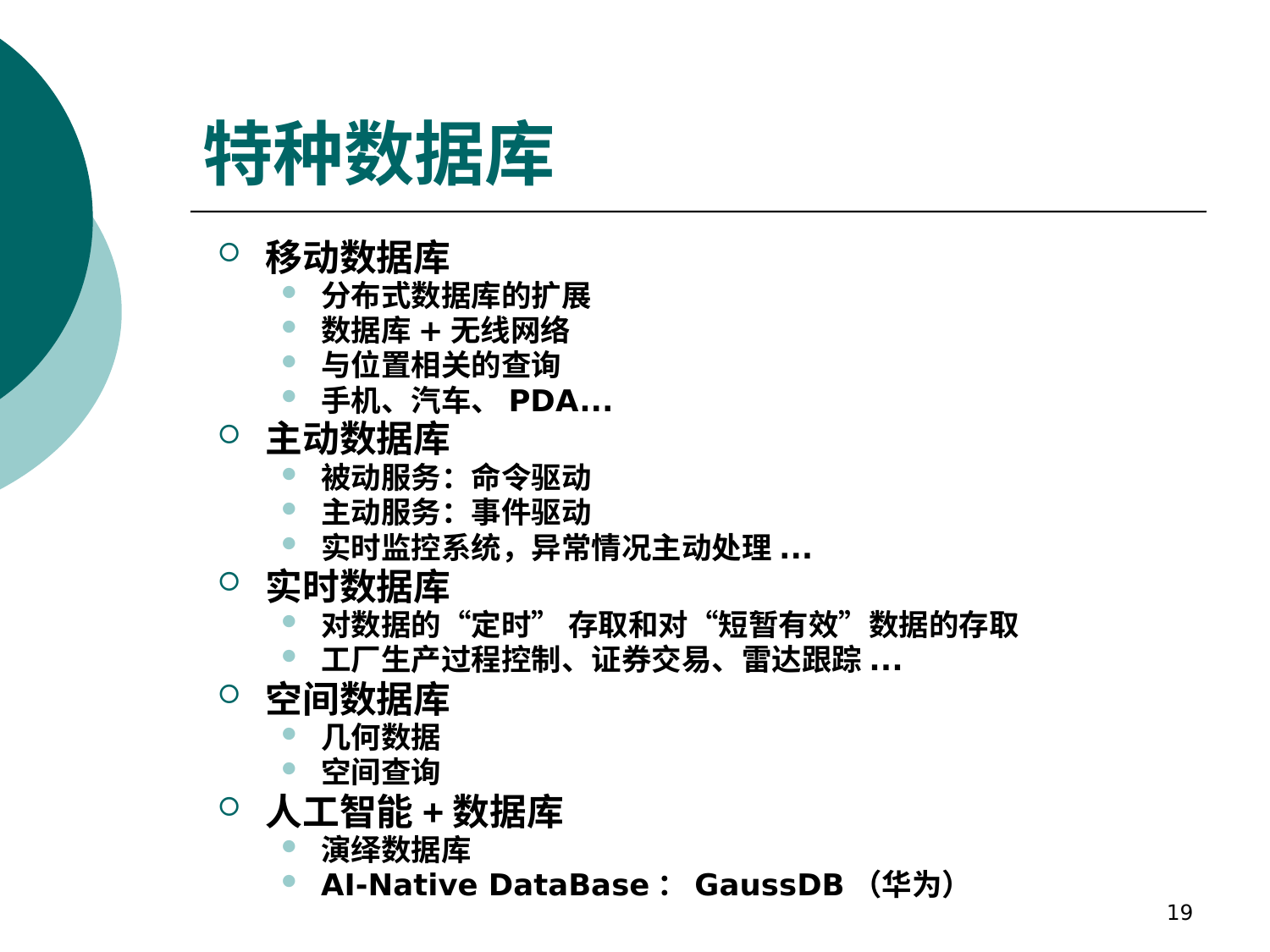

# 特种数据库
移动数据库
分布式数据库的扩展
数据库+无线网络
与位置相关的查询
手机、汽车、PDA...
主动数据库
被动服务：命令驱动
主动服务：事件驱动
实时监控系统，异常情况主动处理...
实时数据库
对数据的“定时” 存取和对“短暂有效”数据的存取
工厂生产过程控制、证券交易、雷达跟踪...
空间数据库
几何数据
空间查询
人工智能+数据库
演绎数据库
AI-Native DataBase：GaussDB（华为）

19